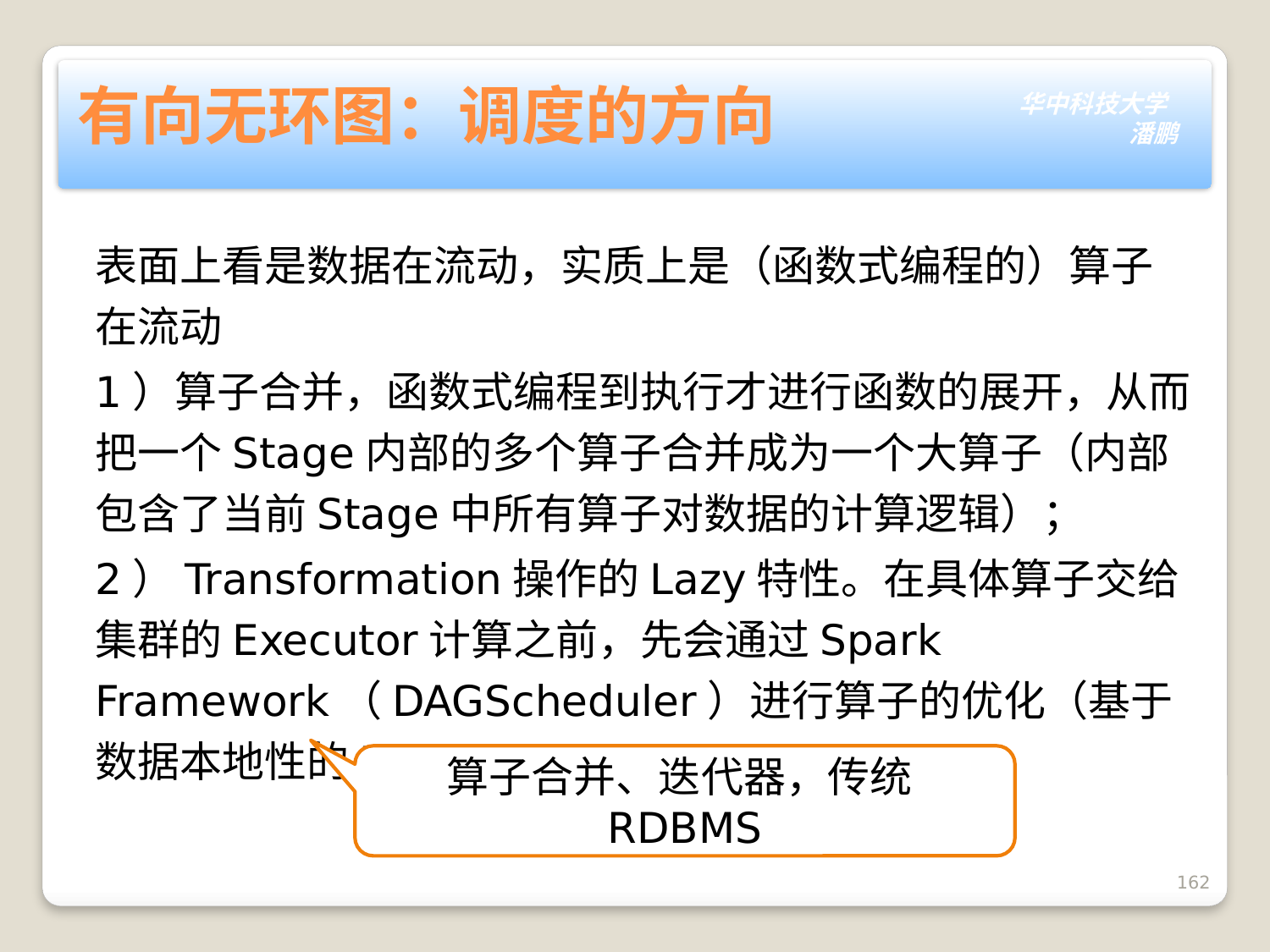

# 有向无环图：调度的方向
表面上看是数据在流动，实质上是（函数式编程的）算子在流动
1）算子合并，函数式编程到执行才进行函数的展开，从而把一个Stage内部的多个算子合并成为一个大算子（内部包含了当前Stage中所有算子对数据的计算逻辑）；
2）Transformation操作的Lazy特性。在具体算子交给集群的Executor计算之前，先会通过Spark Framework（DAGScheduler）进行算子的优化（基于数据本地性的Pipeline)。
算子合并、迭代器，传统RDBMS
162